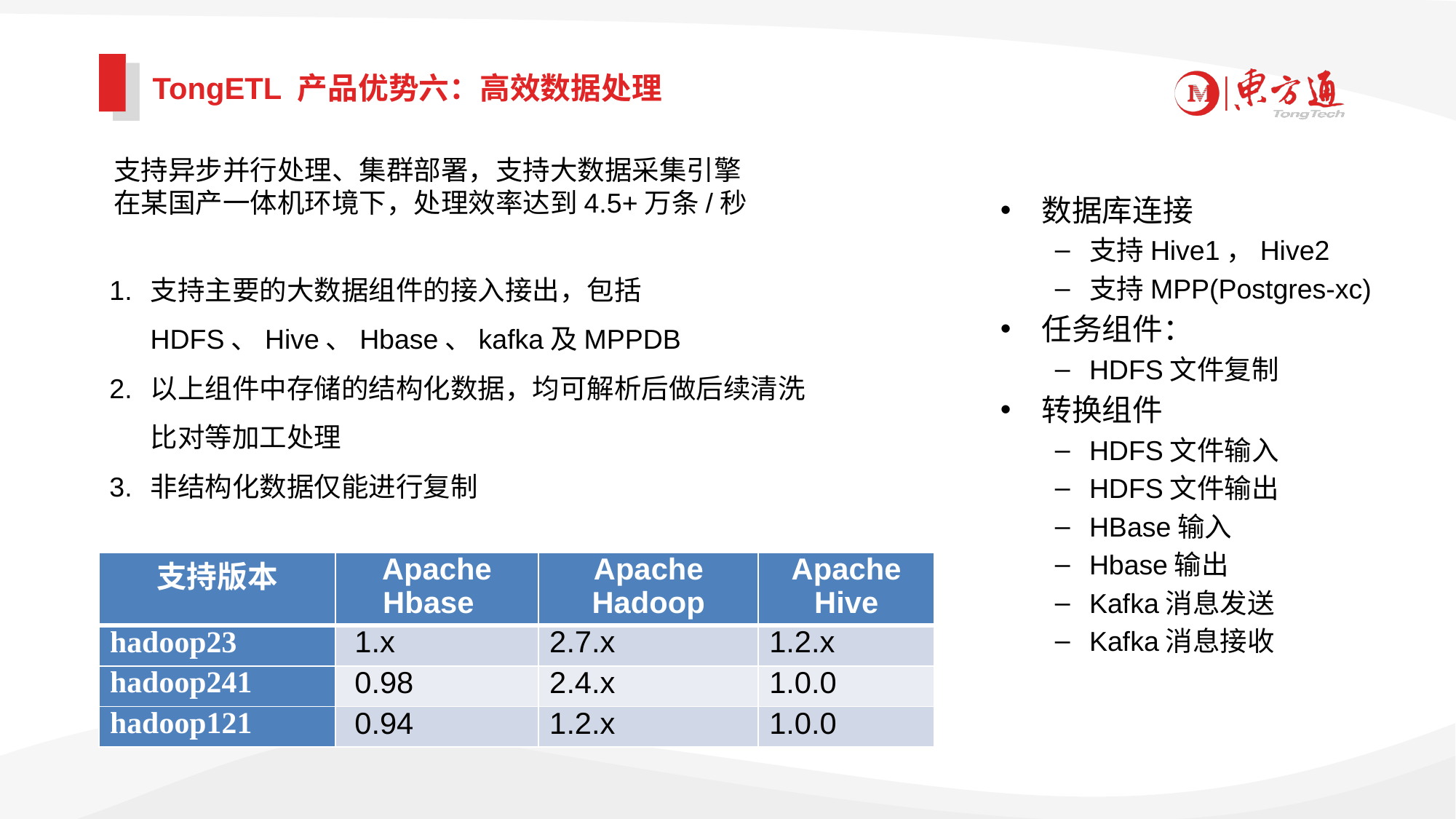

TongETL 产品优势六：高效数据处理
支持异步并行处理、集群部署，支持大数据采集引擎
在某国产一体机环境下，处理效率达到4.5+万条/秒
数据库连接
支持Hive1，Hive2
支持MPP(Postgres-xc)
任务组件：
HDFS文件复制
转换组件
HDFS文件输入
HDFS文件输出
HBase输入
Hbase输出
Kafka消息发送
Kafka消息接收
支持主要的大数据组件的接入接出，包括HDFS、Hive、Hbase、kafka及MPPDB
以上组件中存储的结构化数据，均可解析后做后续清洗比对等加工处理
非结构化数据仅能进行复制
| 支持版本 | Apache Hbase | Apache Hadoop | Apache Hive |
| --- | --- | --- | --- |
| hadoop23 | 1.x | 2.7.x | 1.2.x |
| hadoop241 | 0.98 | 2.4.x | 1.0.0 |
| hadoop121 | 0.94 | 1.2.x | 1.0.0 |